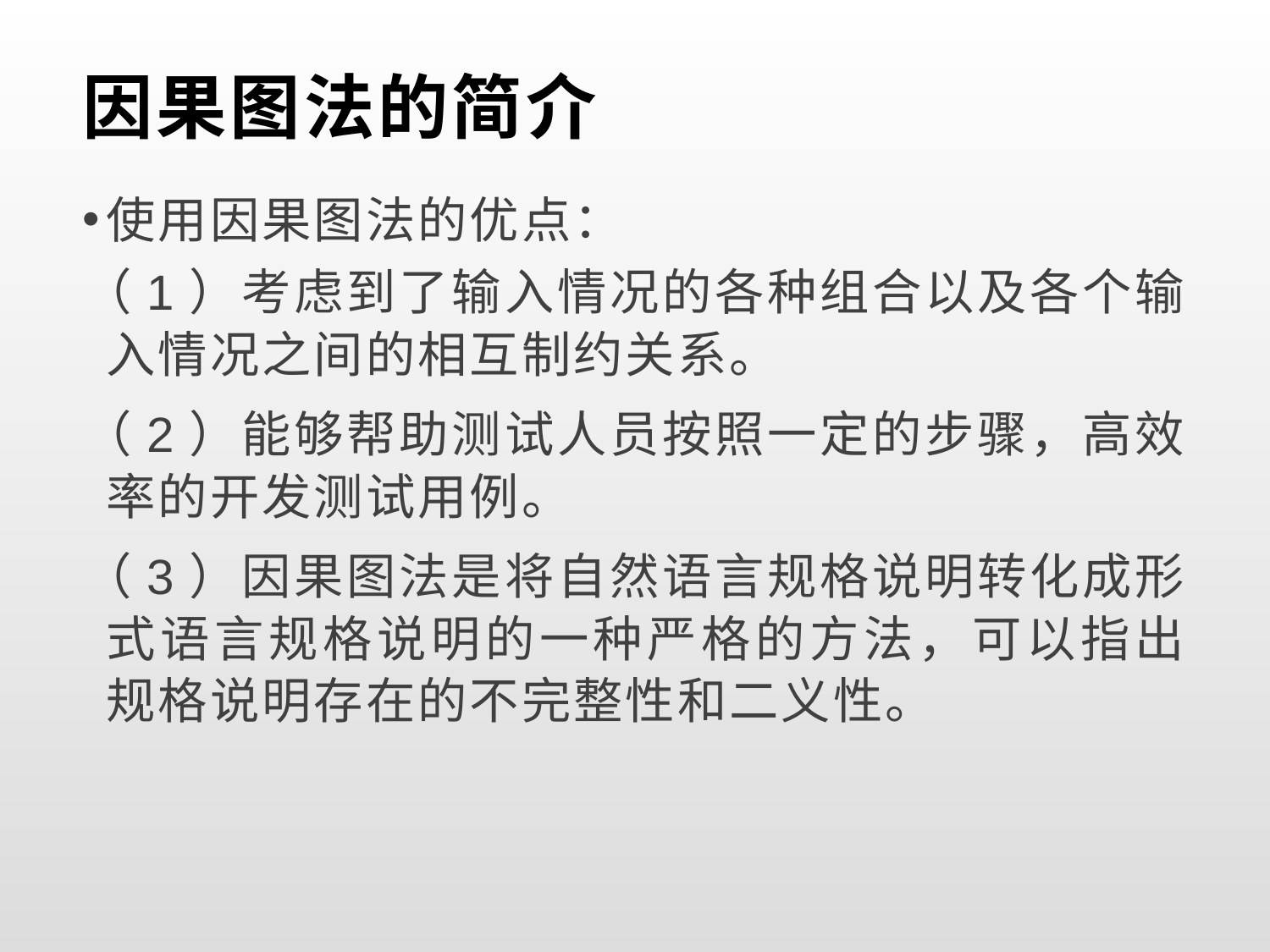

# 因果图法的简介
使用因果图法的优点：
（1）考虑到了输入情况的各种组合以及各个输入情况之间的相互制约关系。
（2）能够帮助测试人员按照一定的步骤，高效率的开发测试用例。
（3）因果图法是将自然语言规格说明转化成形式语言规格说明的一种严格的方法，可以指出规格说明存在的不完整性和二义性。